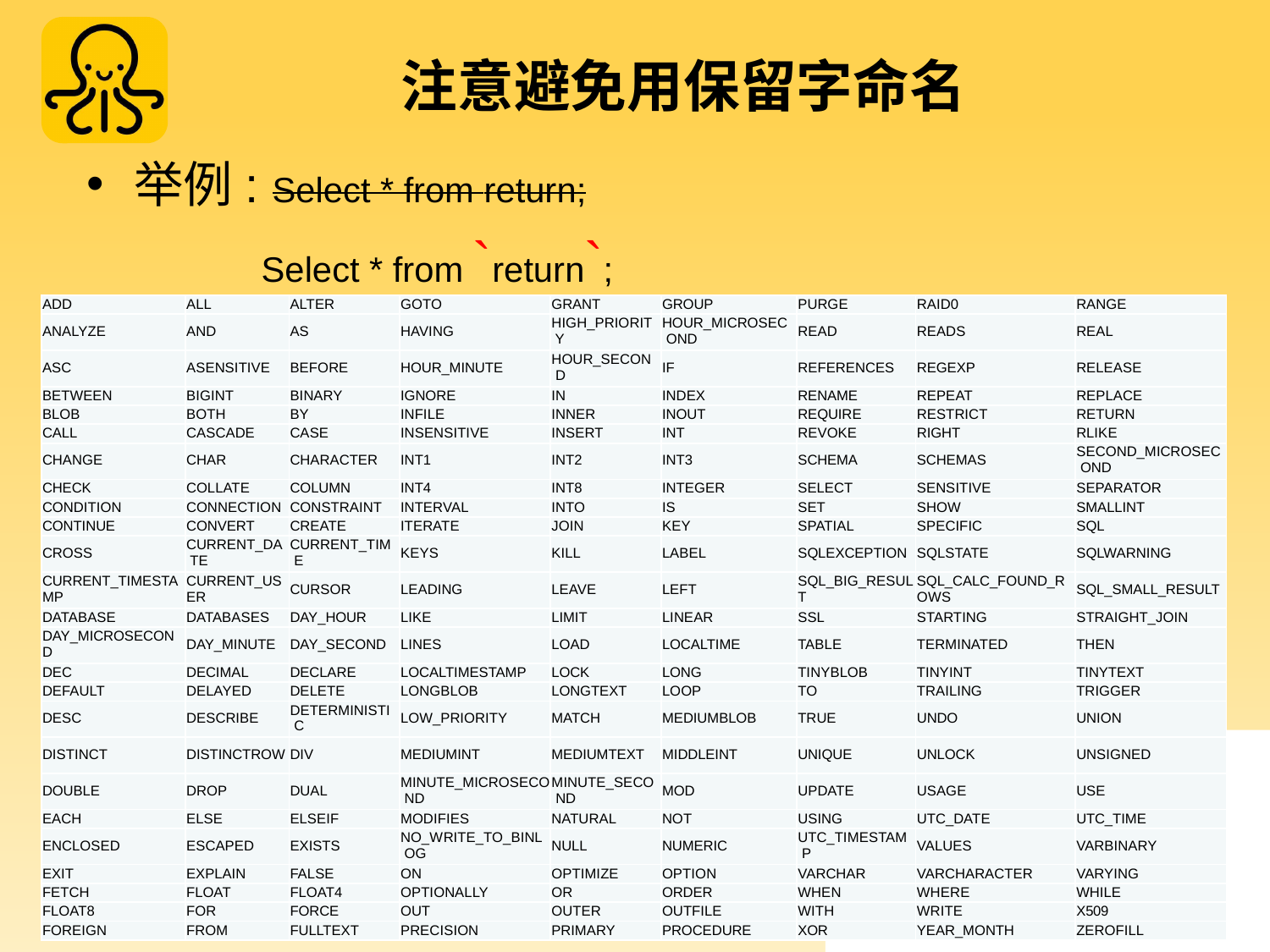

# 注意避免用保留字命名
举例: Select * from return;
Select * from `return`;
| ADD | ALL | ALTER | GOTO | GRANT | GROUP | PURGE | RAID0 | RANGE |
| --- | --- | --- | --- | --- | --- | --- | --- | --- |
| ANALYZE | AND | AS | HAVING | HIGH\_PRIORIT Y | HOUR\_MICROSEC OND | READ | READS | REAL |
| ASC | ASENSITIVE | BEFORE | HOUR\_MINUTE | HOUR\_SECON D | IF | REFERENCES | REGEXP | RELEASE |
| BETWEEN | BIGINT | BINARY | IGNORE | IN | INDEX | RENAME | REPEAT | REPLACE |
| BLOB | BOTH | BY | INFILE | INNER | INOUT | REQUIRE | RESTRICT | RETURN |
| CALL | CASCADE | CASE | INSENSITIVE | INSERT | INT | REVOKE | RIGHT | RLIKE |
| CHANGE | CHAR | CHARACTER | INT1 | INT2 | INT3 | SCHEMA | SCHEMAS | SECOND\_MICROSEC OND |
| CHECK | COLLATE | COLUMN | INT4 | INT8 | INTEGER | SELECT | SENSITIVE | SEPARATOR |
| CONDITION | CONNECTION | CONSTRAINT | INTERVAL | INTO | IS | SET | SHOW | SMALLINT |
| CONTINUE | CONVERT | CREATE | ITERATE | JOIN | KEY | SPATIAL | SPECIFIC | SQL |
| CROSS | CURRENT\_DA TE | CURRENT\_TIM E | KEYS | KILL | LABEL | SQLEXCEPTION | SQLSTATE | SQLWARNING |
| CURRENT\_TIMESTA MP | CURRENT\_US ER | CURSOR | LEADING | LEAVE | LEFT | SQL\_BIG\_RESUL T | SQL\_CALC\_FOUND\_R OWS | SQL\_SMALL\_RESULT |
| DATABASE | DATABASES | DAY\_HOUR | LIKE | LIMIT | LINEAR | SSL | STARTING | STRAIGHT\_JOIN |
| DAY\_MICROSECON D | DAY\_MINUTE | DAY\_SECOND | LINES | LOAD | LOCALTIME | TABLE | TERMINATED | THEN |
| DEC | DECIMAL | DECLARE | LOCALTIMESTAMP | LOCK | LONG | TINYBLOB | TINYINT | TINYTEXT |
| DEFAULT | DELAYED | DELETE | LONGBLOB | LONGTEXT | LOOP | TO | TRAILING | TRIGGER |
| DESC | DESCRIBE | DETERMINISTI C | LOW\_PRIORITY | MATCH | MEDIUMBLOB | TRUE | UNDO | UNION |
| DISTINCT | DISTINCTROW | DIV | MEDIUMINT | MEDIUMTEXT | MIDDLEINT | UNIQUE | UNLOCK | UNSIGNED |
| DOUBLE | DROP | DUAL | MINUTE\_MICROSECO ND | MINUTE\_SECO ND | MOD | UPDATE | USAGE | USE |
| EACH | ELSE | ELSEIF | MODIFIES | NATURAL | NOT | USING | UTC\_DATE | UTC\_TIME |
| ENCLOSED | ESCAPED | EXISTS | NO\_WRITE\_TO\_BINL OG | NULL | NUMERIC | UTC\_TIMESTAM P | VALUES | VARBINARY |
| EXIT | EXPLAIN | FALSE | ON | OPTIMIZE | OPTION | VARCHAR | VARCHARACTER | VARYING |
| FETCH | FLOAT | FLOAT4 | OPTIONALLY | OR | ORDER | WHEN | WHERE | WHILE |
| FLOAT8 | FOR | FORCE | OUT | OUTER | OUTFILE | WITH | WRITE | X509 |
| FOREIGN | FROM | FULLTEXT | PRECISION | PRIMARY | PROCEDURE | XOR | YEAR\_MONTH | ZEROFILL |